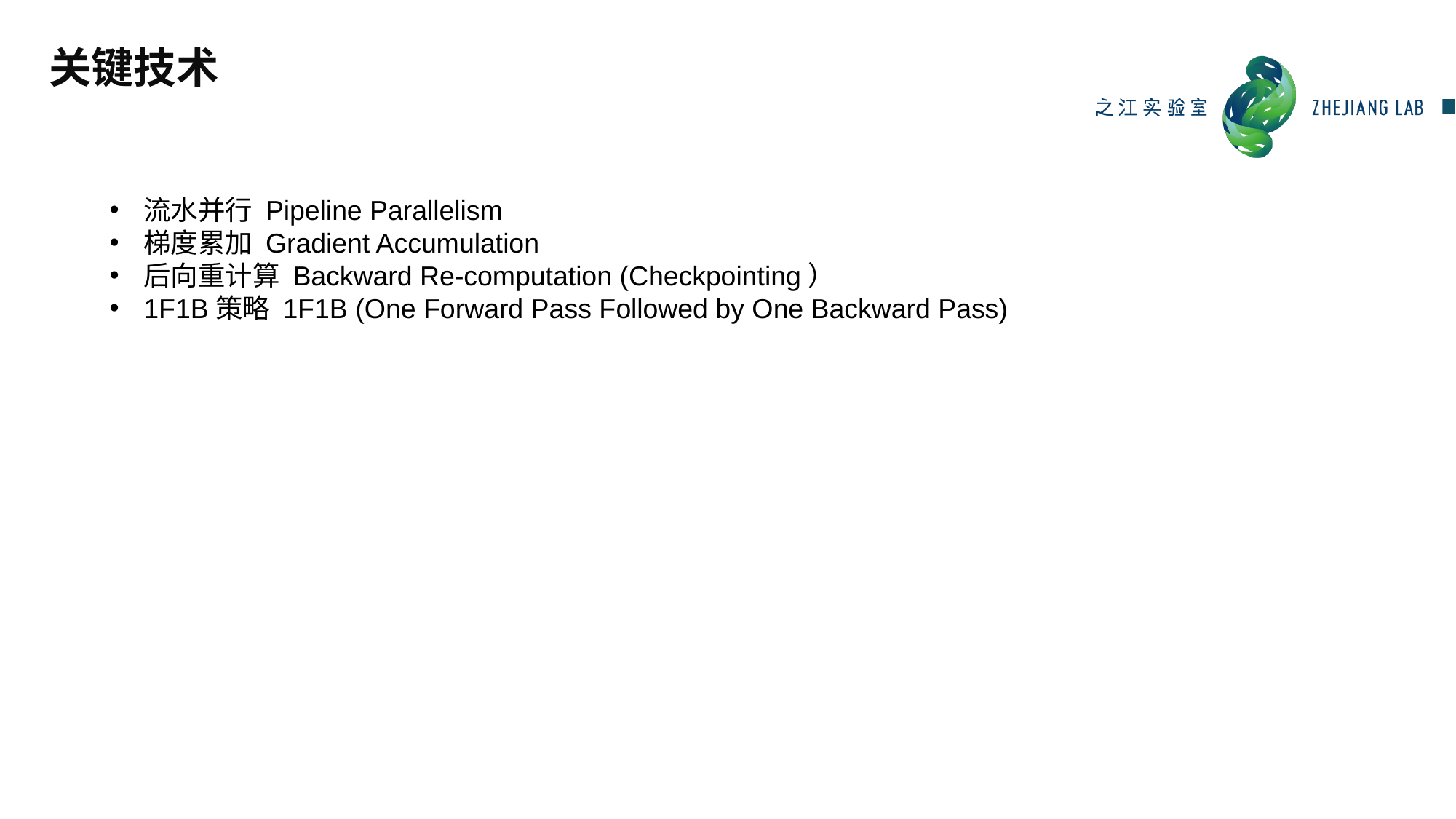

# 关键技术
流水并行 Pipeline Parallelism
梯度累加 Gradient Accumulation
后向重计算 Backward Re-computation (Checkpointing）
1F1B策略 1F1B (One Forward Pass Followed by One Backward Pass)